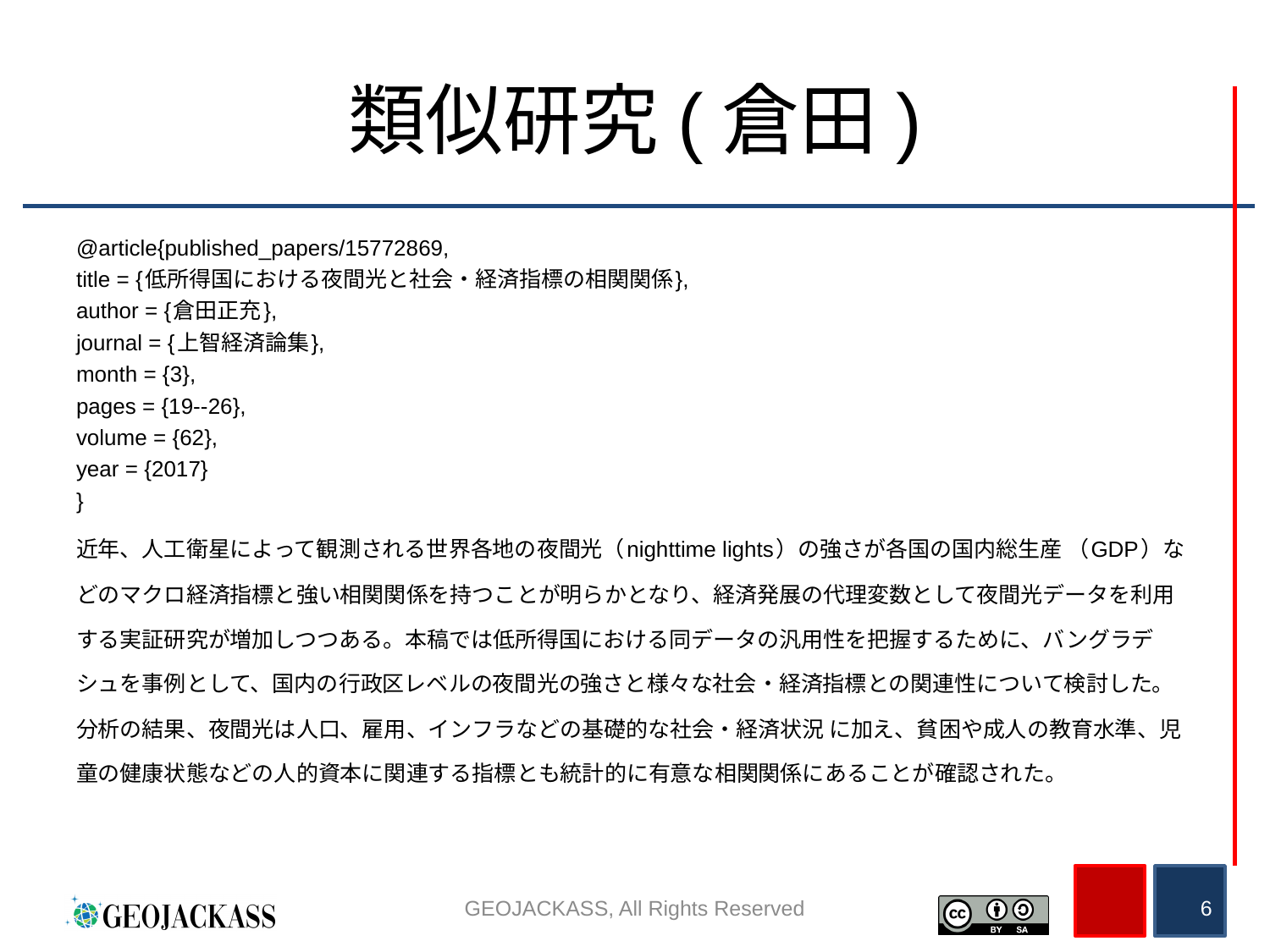

# 類似研究(倉田)
@article{published_papers/15772869,
title = {低所得国における夜間光と社会・経済指標の相関関係},
author = {倉田正充},
journal = {上智経済論集},
month = {3},
pages = {19--26},
volume = {62},
year = {2017}
}
近年、人工衛星によって観測される世界各地の夜間光（nighttime lights）の強さが各国の国内総生産 （GDP）などのマクロ経済指標と強い相関関係を持つことが明らかとなり、経済発展の代理変数として夜間光データを利用する実証研究が増加しつつある。本稿では低所得国における同データの汎用性を把握するために、バングラデシュを事例として、国内の行政区レベルの夜間光の強さと様々な社会・経済指標との関連性について検討した。分析の結果、夜間光は人口、雇用、インフラなどの基礎的な社会・経済状況 に加え、貧困や成人の教育水準、児童の健康状態などの人的資本に関連する指標とも統計的に有意な相関関係にあることが確認された。
GEOJACKASS, All Rights Reserved